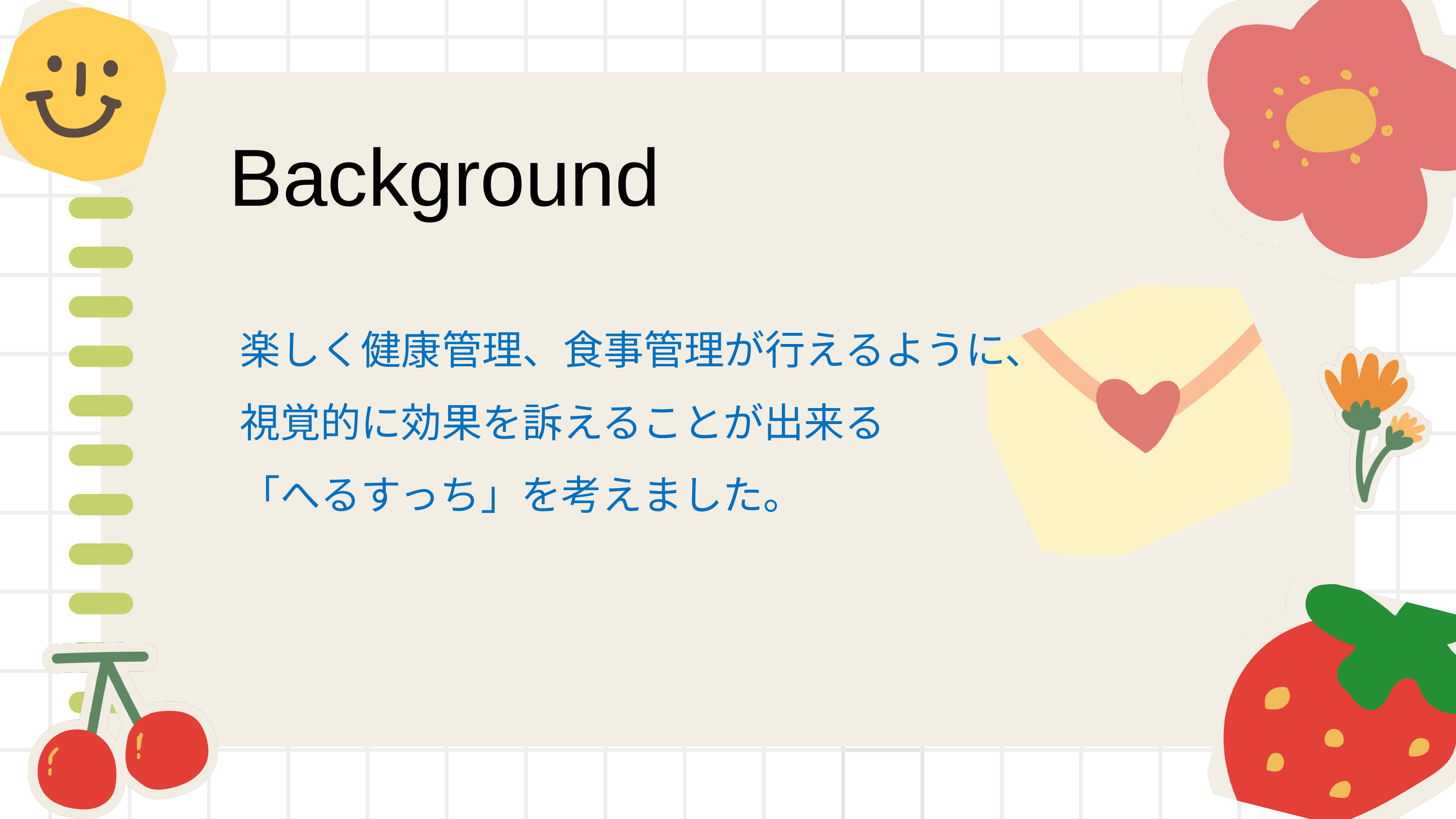

Background

楽しく健康管理、食事管理が行えるように、
視覚的に効果を訴えることが出来る
「へるすっち」を考えました。